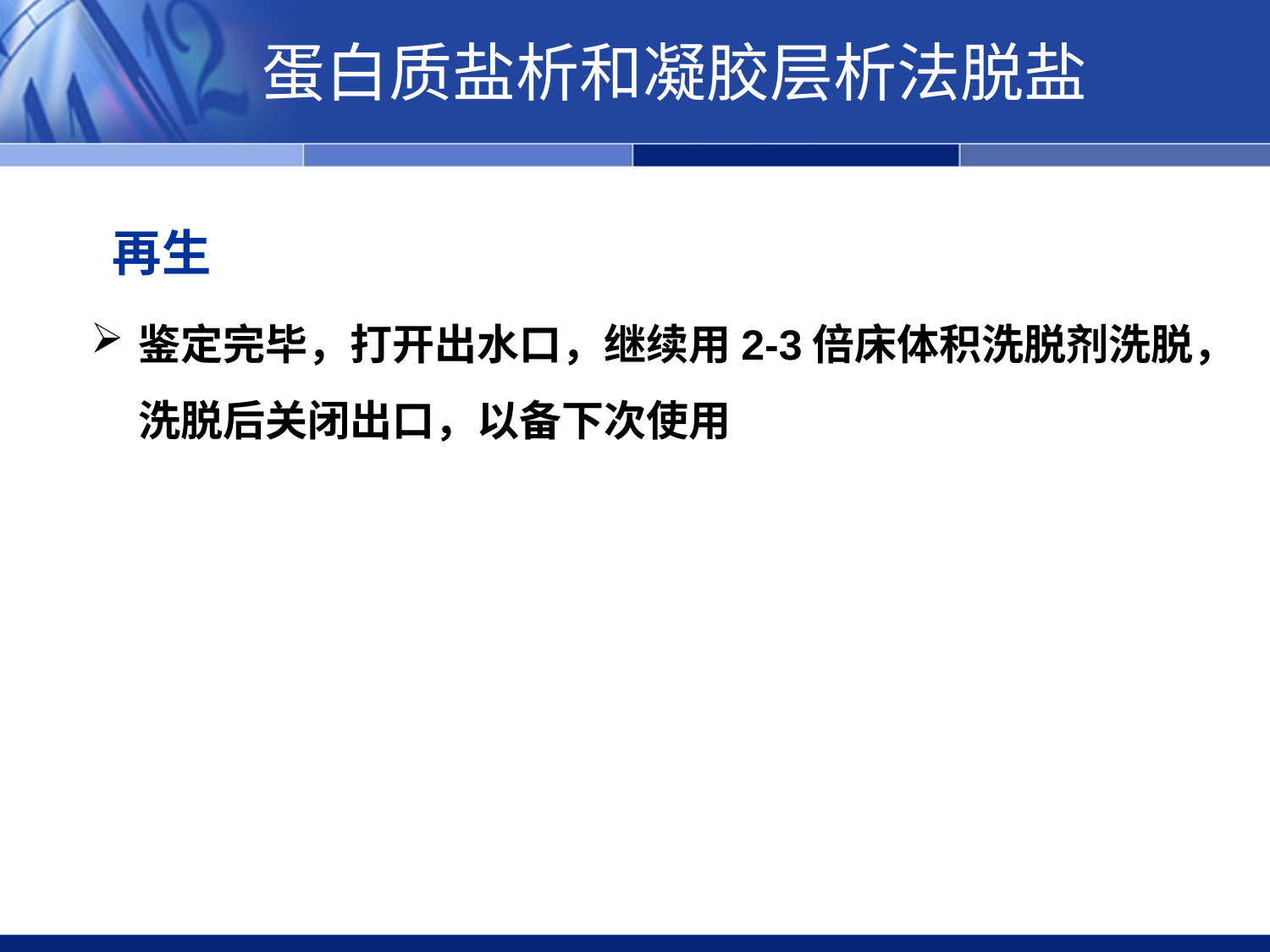

蛋白质盐析和凝胶层析法脱盐
再生
鉴定完毕，打开出水口，继续用2-3倍床体积洗脱剂洗脱，洗脱后关闭出口，以备下次使用